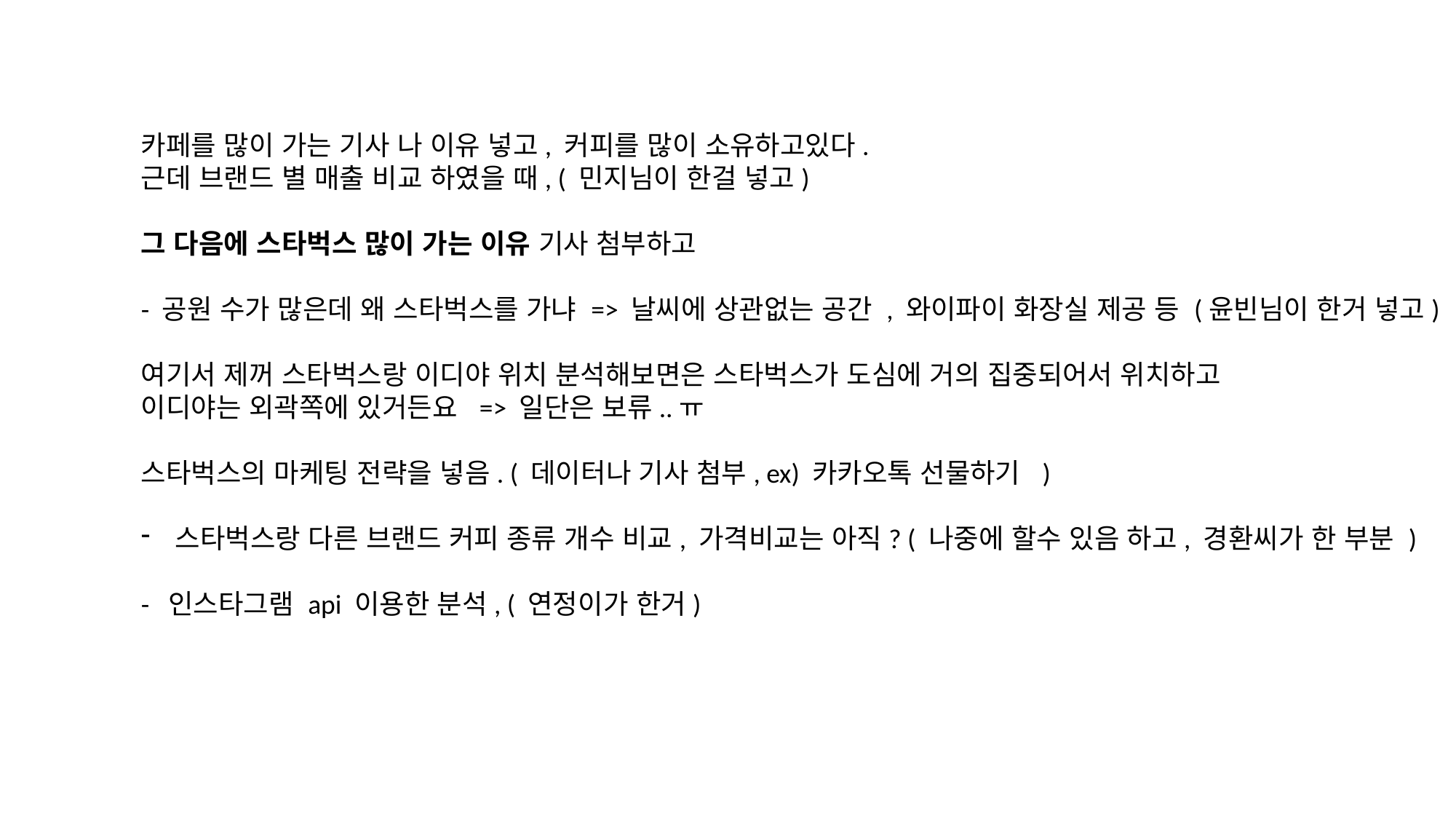

카페를 많이 가는 기사 나 이유 넣고, 커피를 많이 소유하고있다.
근데 브랜드 별 매출 비교 하였을 때, ( 민지님이 한걸 넣고)

그 다음에 스타벅스 많이 가는 이유 기사 첨부하고

- 공원 수가 많은데 왜 스타벅스를 가냐 => 날씨에 상관없는 공간 , 와이파이 화장실 제공 등 (윤빈님이 한거 넣고)

여기서 제꺼 스타벅스랑 이디야 위치 분석해보면은 스타벅스가 도심에 거의 집중되어서 위치하고
이디야는 외곽쪽에 있거든요  => 일단은 보류..ㅠ

스타벅스의 마케팅 전략을 넣음. ( 데이터나 기사 첨부, ex) 카카오톡 선물하기  )

스타벅스랑 다른 브랜드 커피 종류 개수 비교, 가격비교는 아직? ( 나중에 할수 있음 하고, 경환씨가 한 부분 )

-  인스타그램 api 이용한 분석, ( 연정이가 한거)